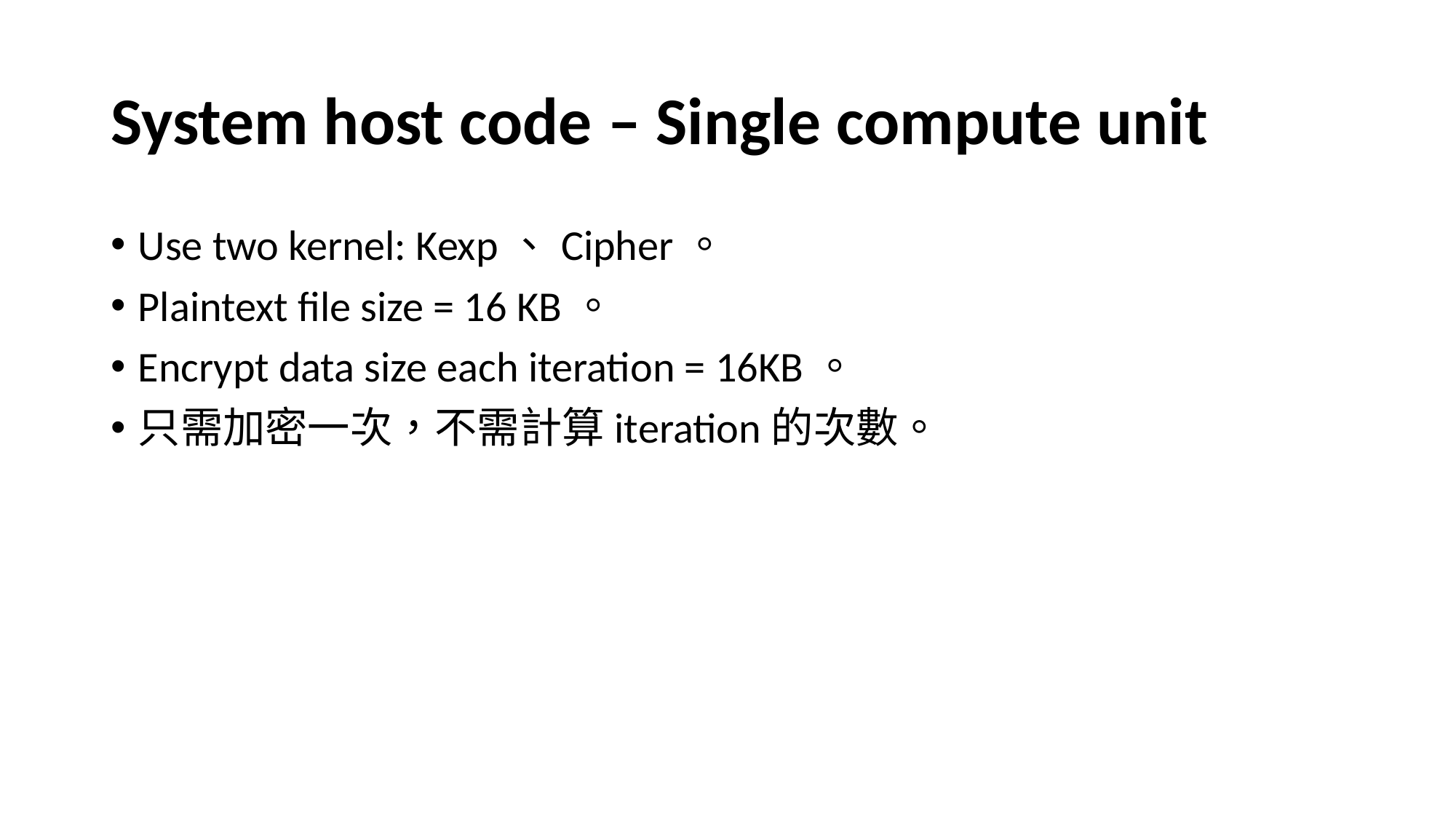

# System host code – Single compute unit
Use two kernel: Kexp、Cipher。
Plaintext file size = 16 KB。
Encrypt data size each iteration = 16KB。
只需加密一次，不需計算iteration的次數。